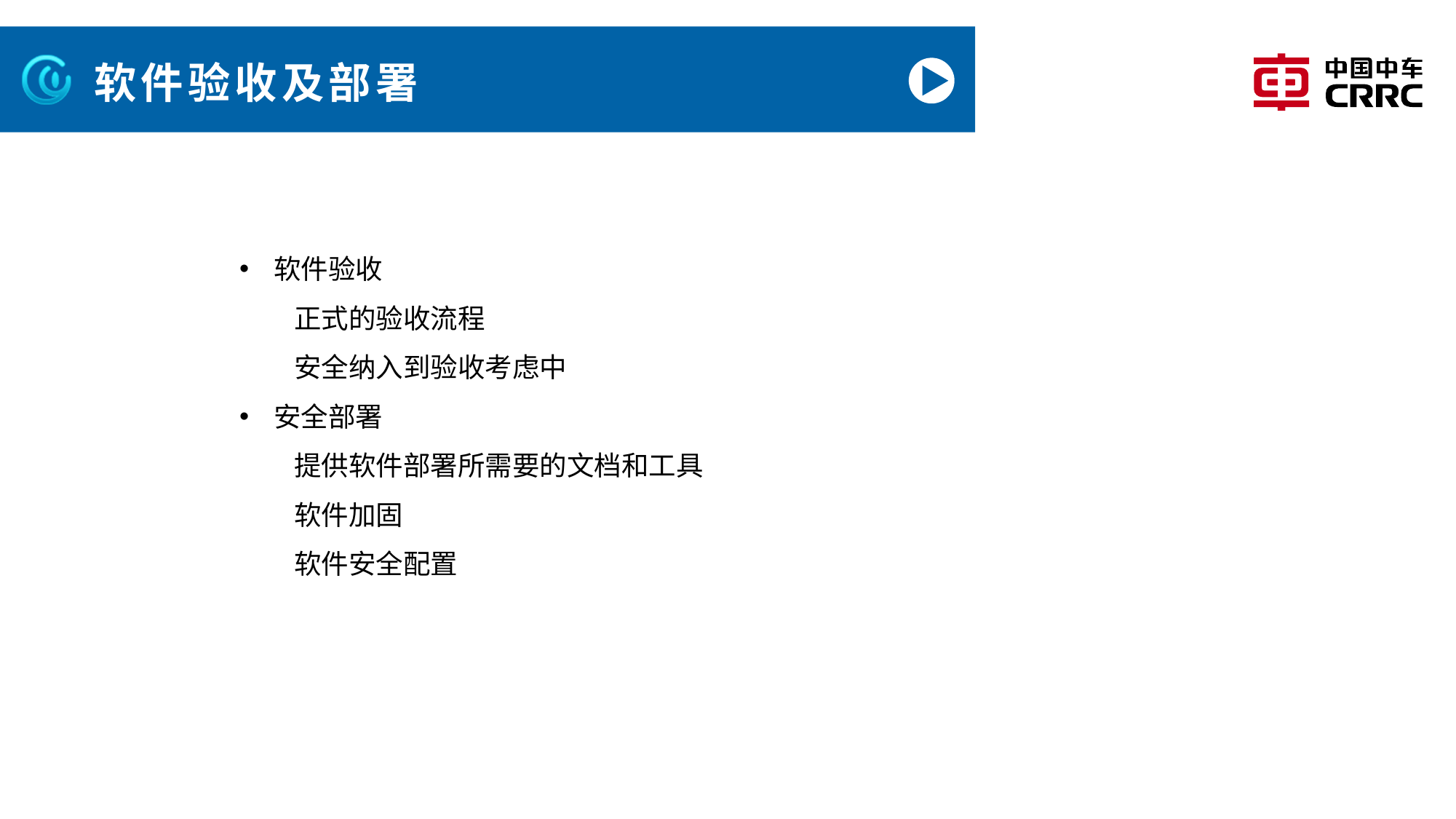

# 软件验收及部署
软件验收
正式的验收流程
安全纳入到验收考虑中
安全部署
提供软件部署所需要的文档和工具
软件加固
软件安全配置
98